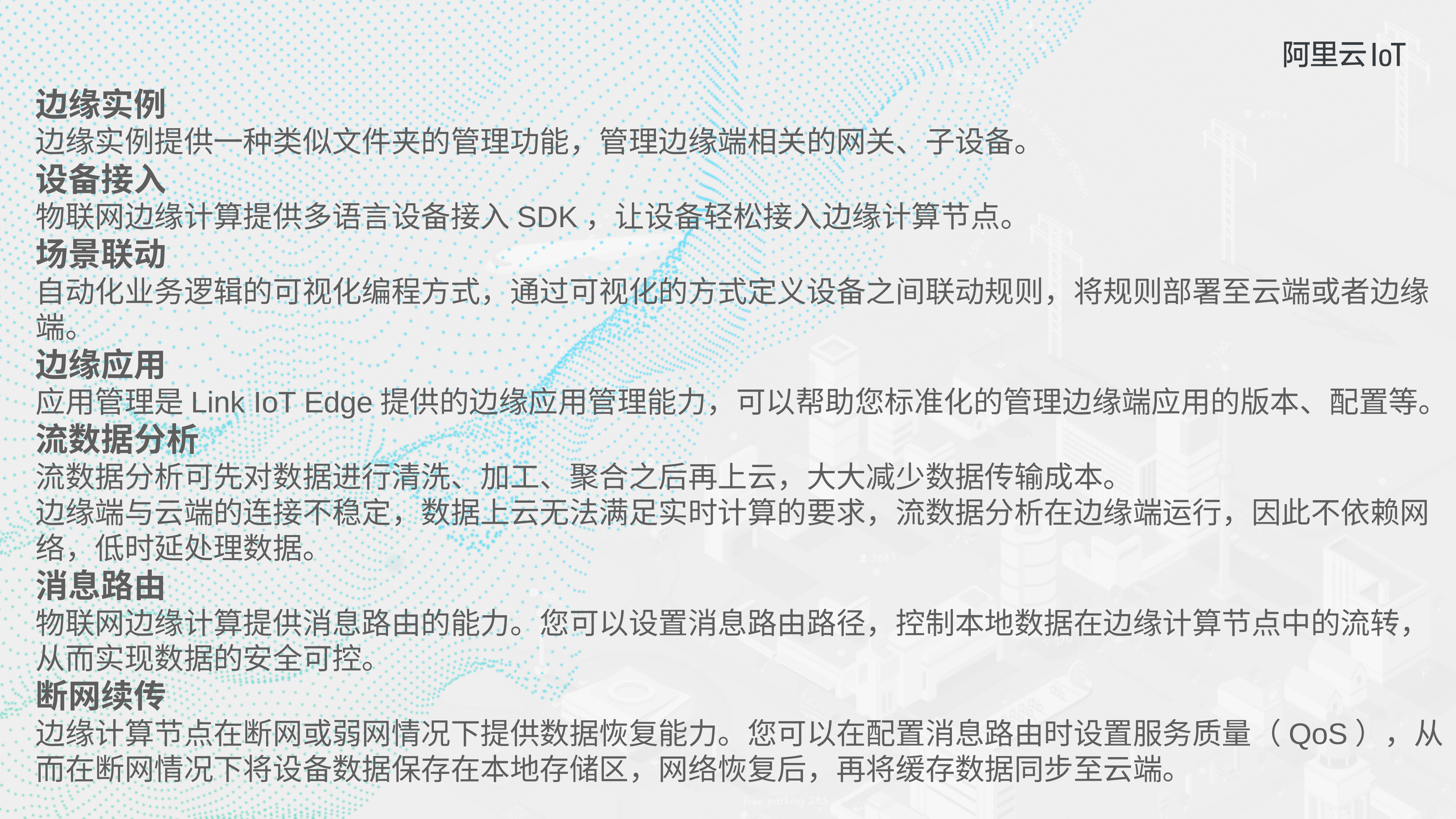

# 边缘实例 边缘实例提供一种类似文件夹的管理功能，管理边缘端相关的网关、子设备。 设备接入 物联网边缘计算提供多语言设备接入SDK，让设备轻松接入边缘计算节点。 场景联动 自动化业务逻辑的可视化编程方式，通过可视化的方式定义设备之间联动规则，将规则部署至云端或者边缘端。 边缘应用 应用管理是Link IoT Edge提供的边缘应用管理能力，可以帮助您标准化的管理边缘端应用的版本、配置等。 流数据分析 流数据分析可先对数据进行清洗、加工、聚合之后再上云，大大减少数据传输成本。 边缘端与云端的连接不稳定，数据上云无法满足实时计算的要求，流数据分析在边缘端运行，因此不依赖网络，低时延处理数据。 消息路由 物联网边缘计算提供消息路由的能力。您可以设置消息路由路径，控制本地数据在边缘计算节点中的流转，从而实现数据的安全可控。 断网续传 边缘计算节点在断网或弱网情况下提供数据恢复能力。您可以在配置消息路由时设置服务质量（QoS），从而在断网情况下将设备数据保存在本地存储区，网络恢复后，再将缓存数据同步至云端。